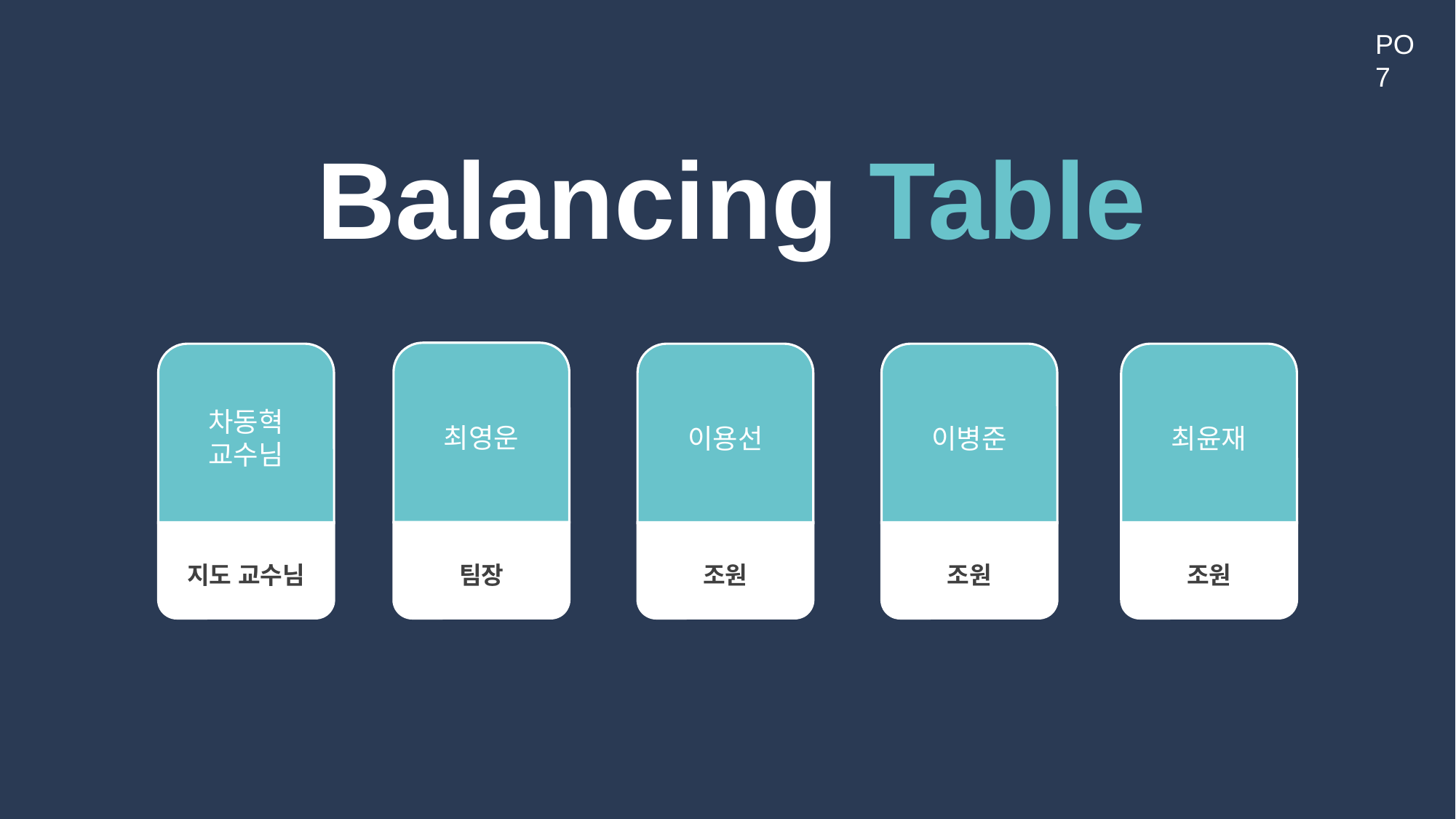

PO7
Balancing Table
최영운
차동혁
교수님
이용선
이병준
최윤재
조원
조원
조원
팀장
지도 교수님